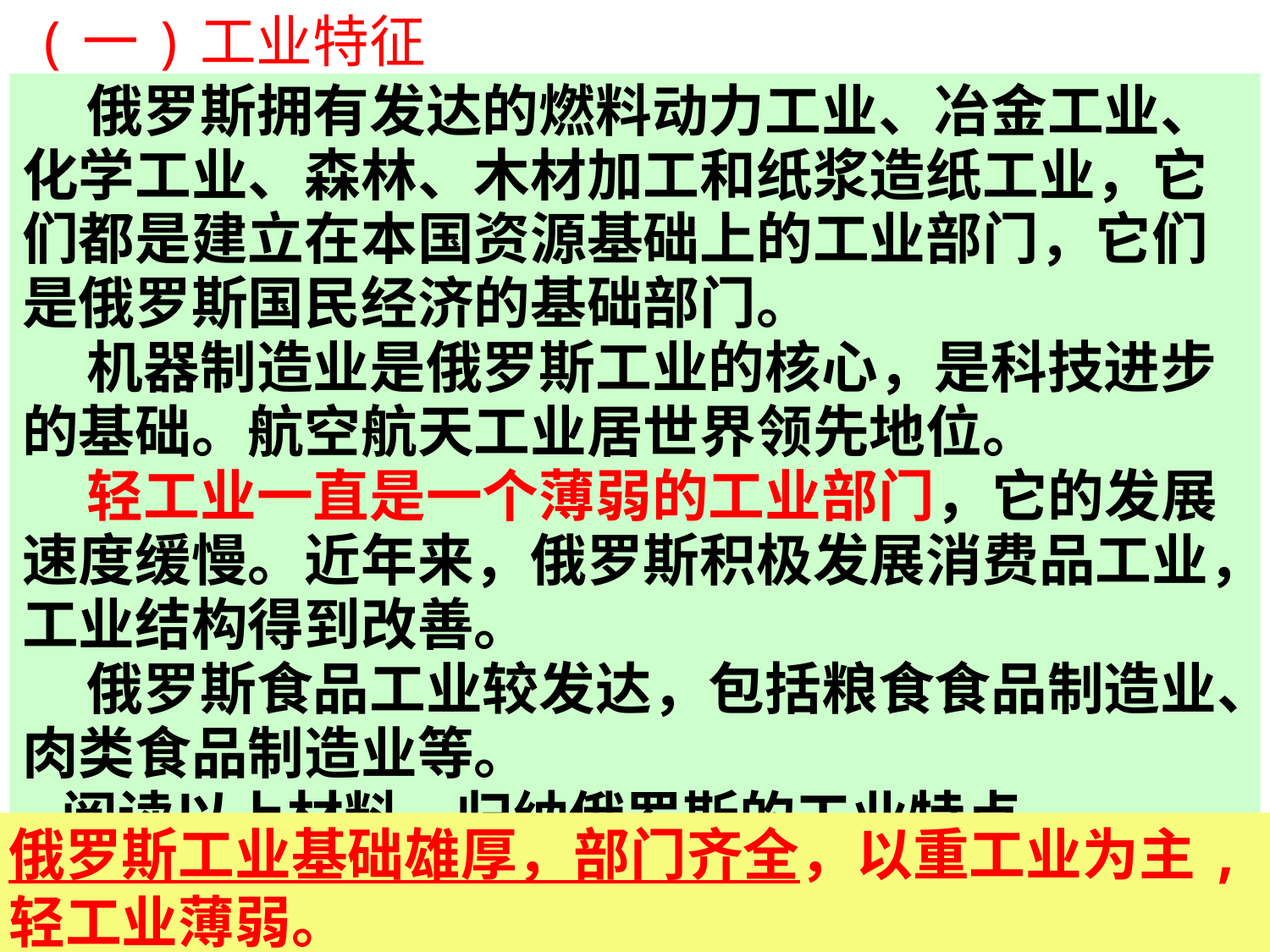

(一)工业特征
    俄罗斯拥有发达的燃料动力工业、冶金工业、化学工业、森林、木材加工和纸浆造纸工业，它们都是建立在本国资源基础上的工业部门，它们是俄罗斯国民经济的基础部门。
    机器制造业是俄罗斯工业的核心，是科技进步的基础。航空航天工业居世界领先地位。
    轻工业一直是一个薄弱的工业部门，它的发展速度缓慢。近年来，俄罗斯积极发展消费品工业，工业结构得到改善。
    俄罗斯食品工业较发达，包括粮食食品制造业、肉类食品制造业等。
  阅读以上材料，归纳俄罗斯的工业特点。
俄罗斯工业基础雄厚，部门齐全，以重工业为主,轻工业薄弱。